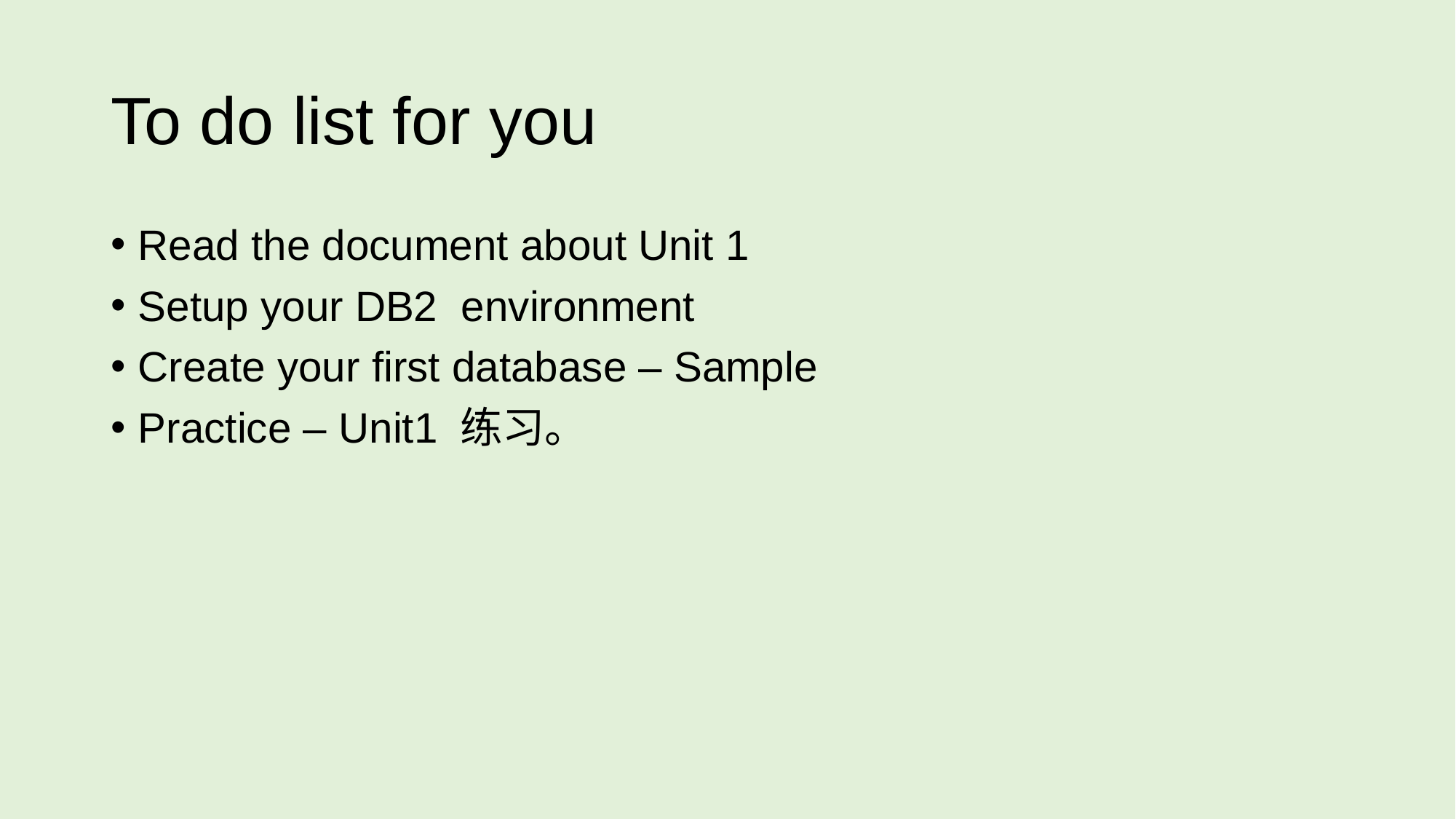

# To do list for you
Read the document about Unit 1
Setup your DB2  environment
Create your first database – Sample
Practice – Unit1 练习。